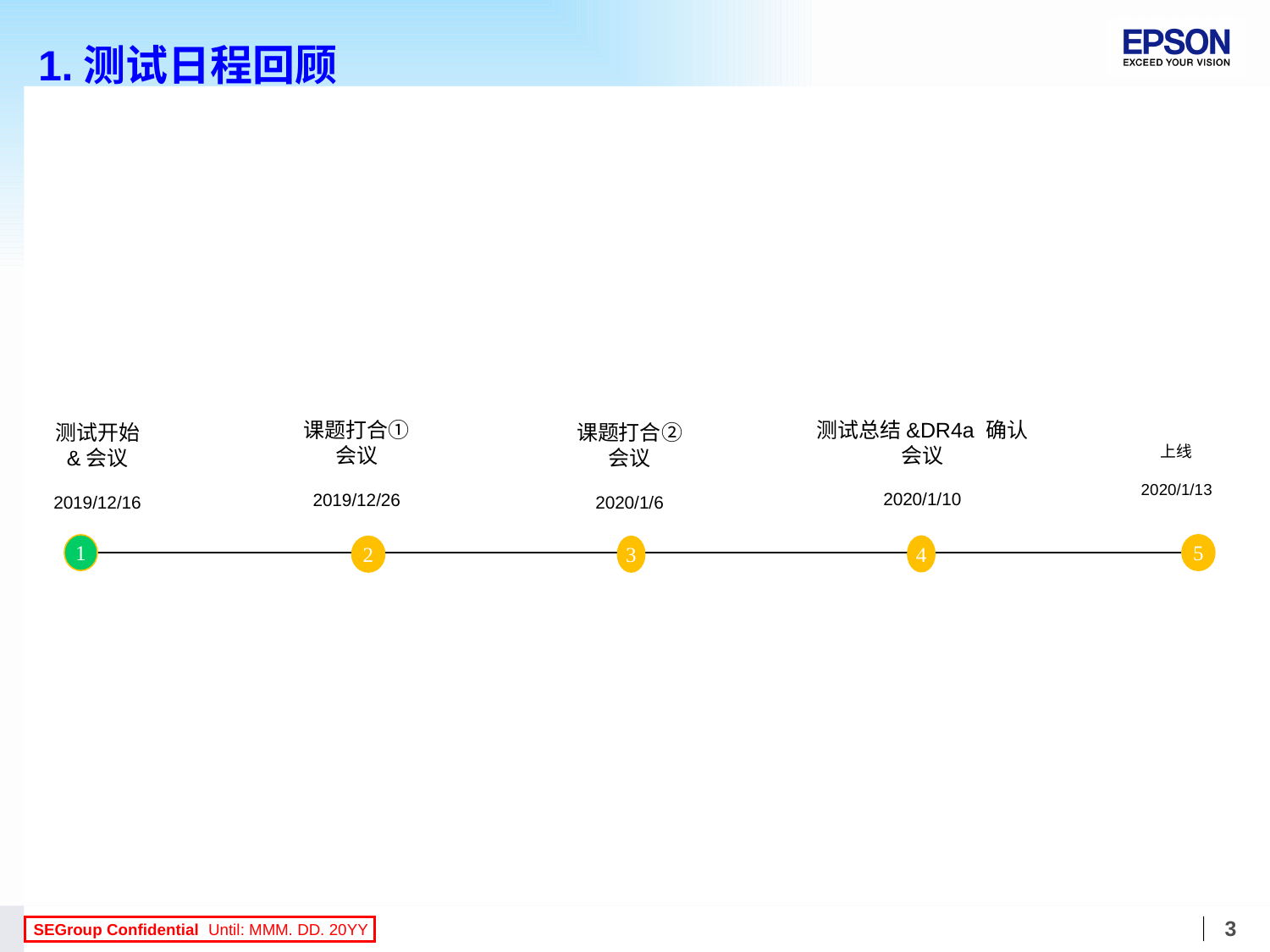

# 1.测试日程回顾
测试总结&DR4a 确认
会议

2020/1/10
课题打合①
会议

2019/12/26
课题打合②
会议

2020/1/6
测试开始
&会议

2019/12/16
上线

2020/1/13
1
5
4
3
2